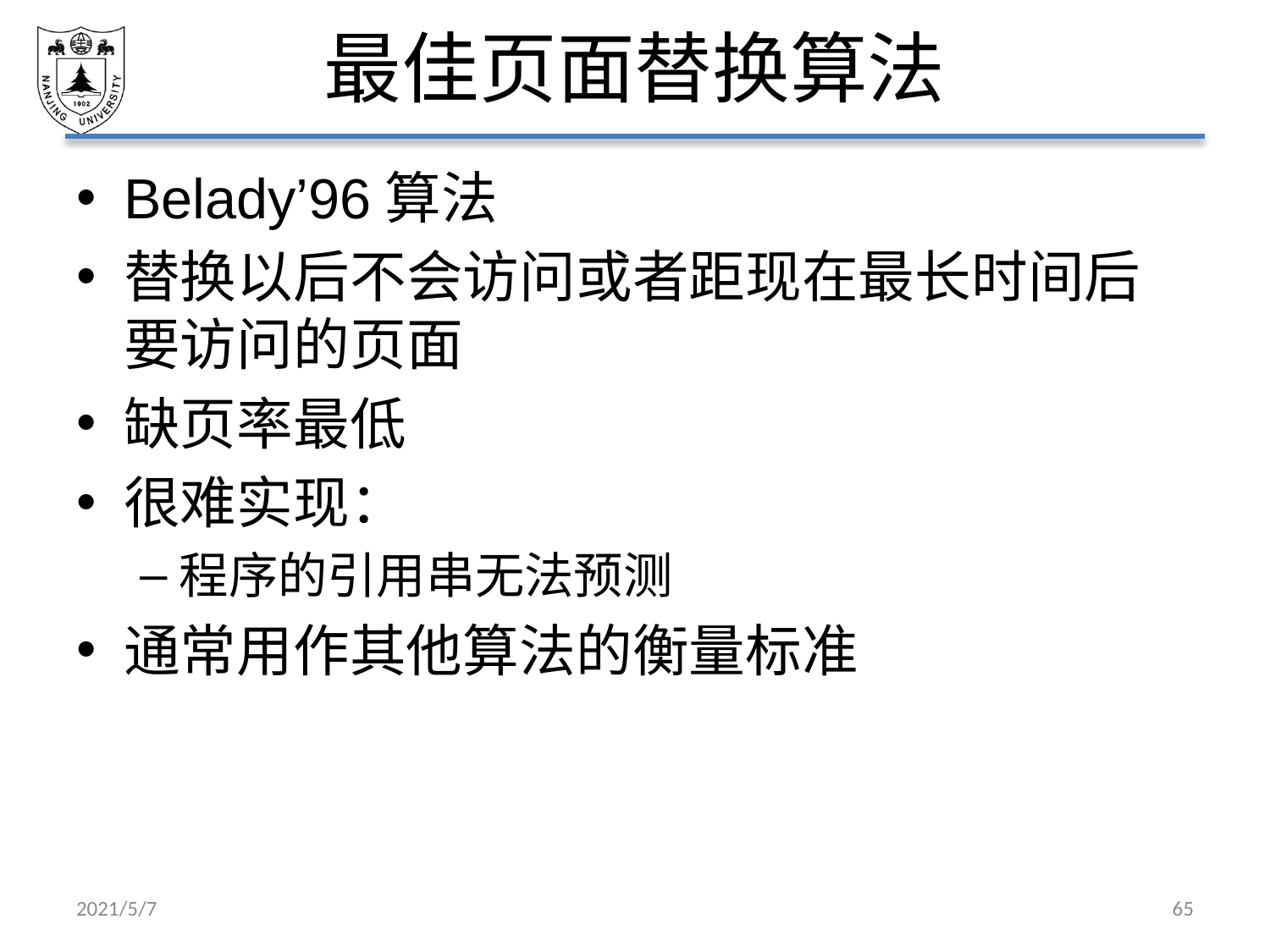

# 最佳页面替换算法
Belady’96算法
替换以后不会访问或者距现在最长时间后要访问的页面
缺页率最低
很难实现：
程序的引用串无法预测
通常用作其他算法的衡量标准
2021/5/7
65